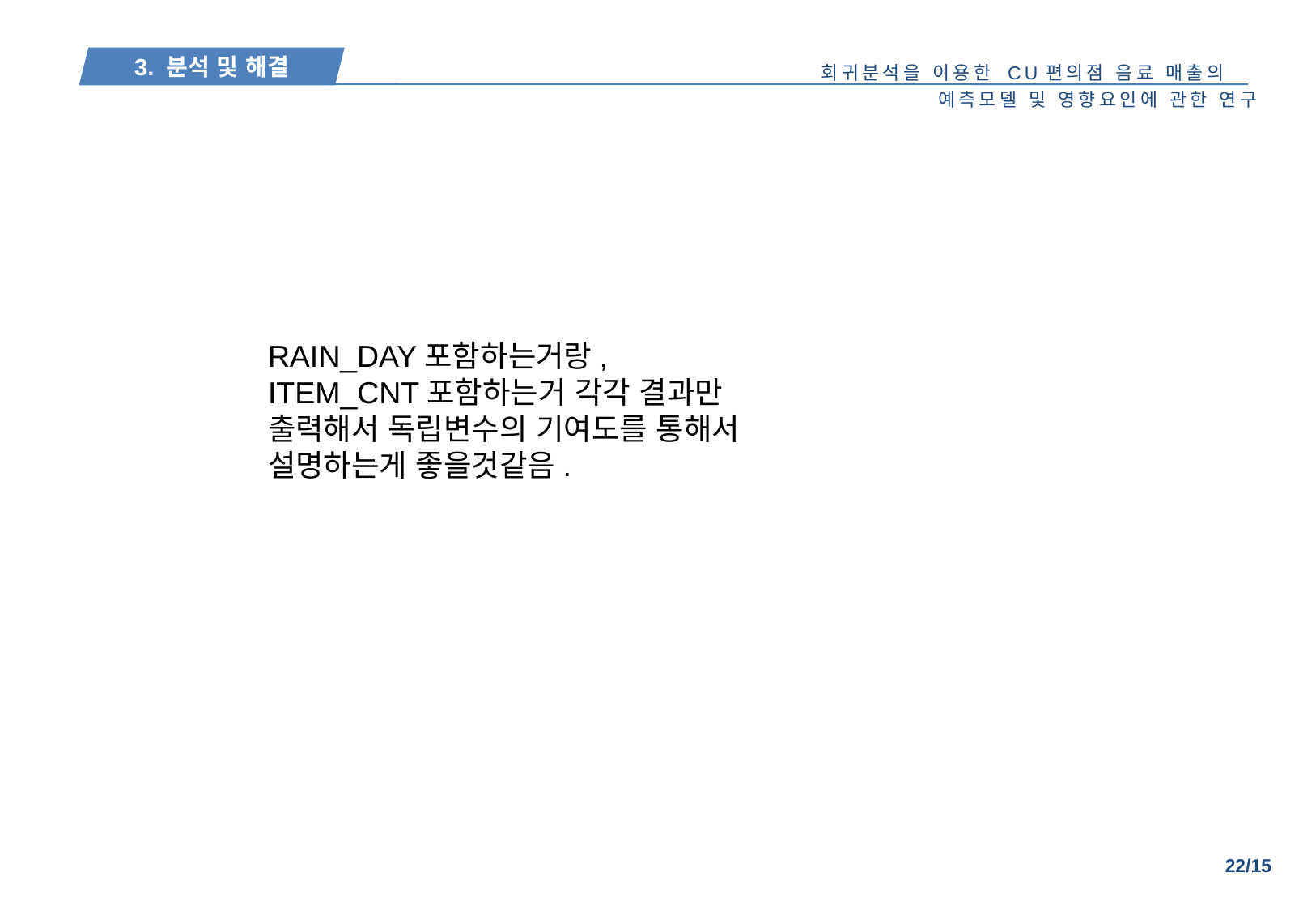

RAIN_DAY포함하는거랑, ITEM_CNT포함하는거 각각 결과만 출력해서 독립변수의 기여도를 통해서 설명하는게 좋을것같음.